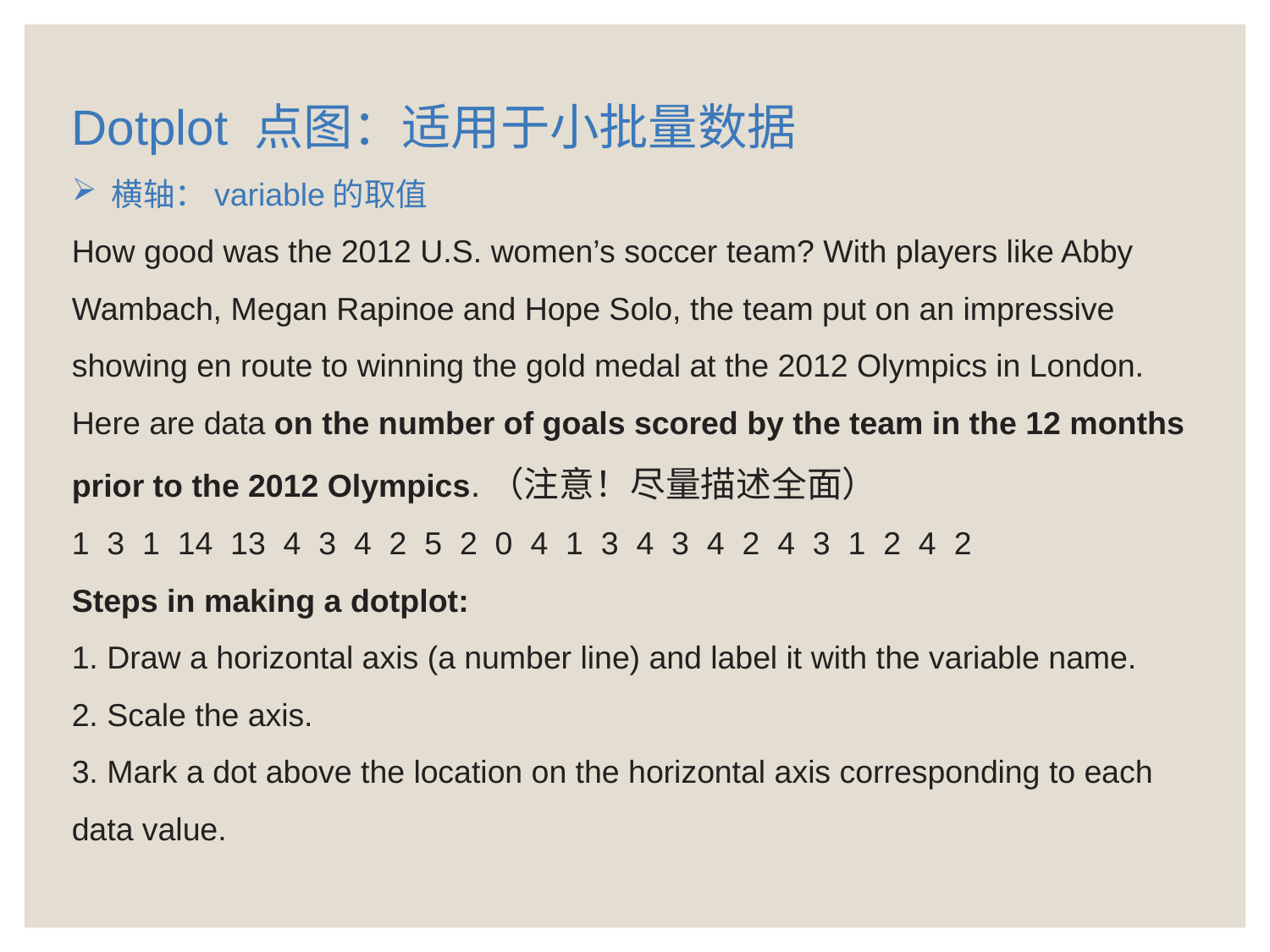

Dotplot 点图：适用于小批量数据
横轴：variable的取值
How good was the 2012 U.S. women’s soccer team? With players like Abby Wambach, Megan Rapinoe and Hope Solo, the team put on an impressive showing en route to winning the gold medal at the 2012 Olympics in London. Here are data on the number of goals scored by the team in the 12 months prior to the 2012 Olympics.（注意！尽量描述全面）
1  3  1  14  13  4  3  4  2  5  2  0  4  1  3  4  3  4  2  4  3  1  2  4  2
Steps in making a dotplot:
1. Draw a horizontal axis (a number line) and label it with the variable name.
2. Scale the axis.
3. Mark a dot above the location on the horizontal axis corresponding to each data value.